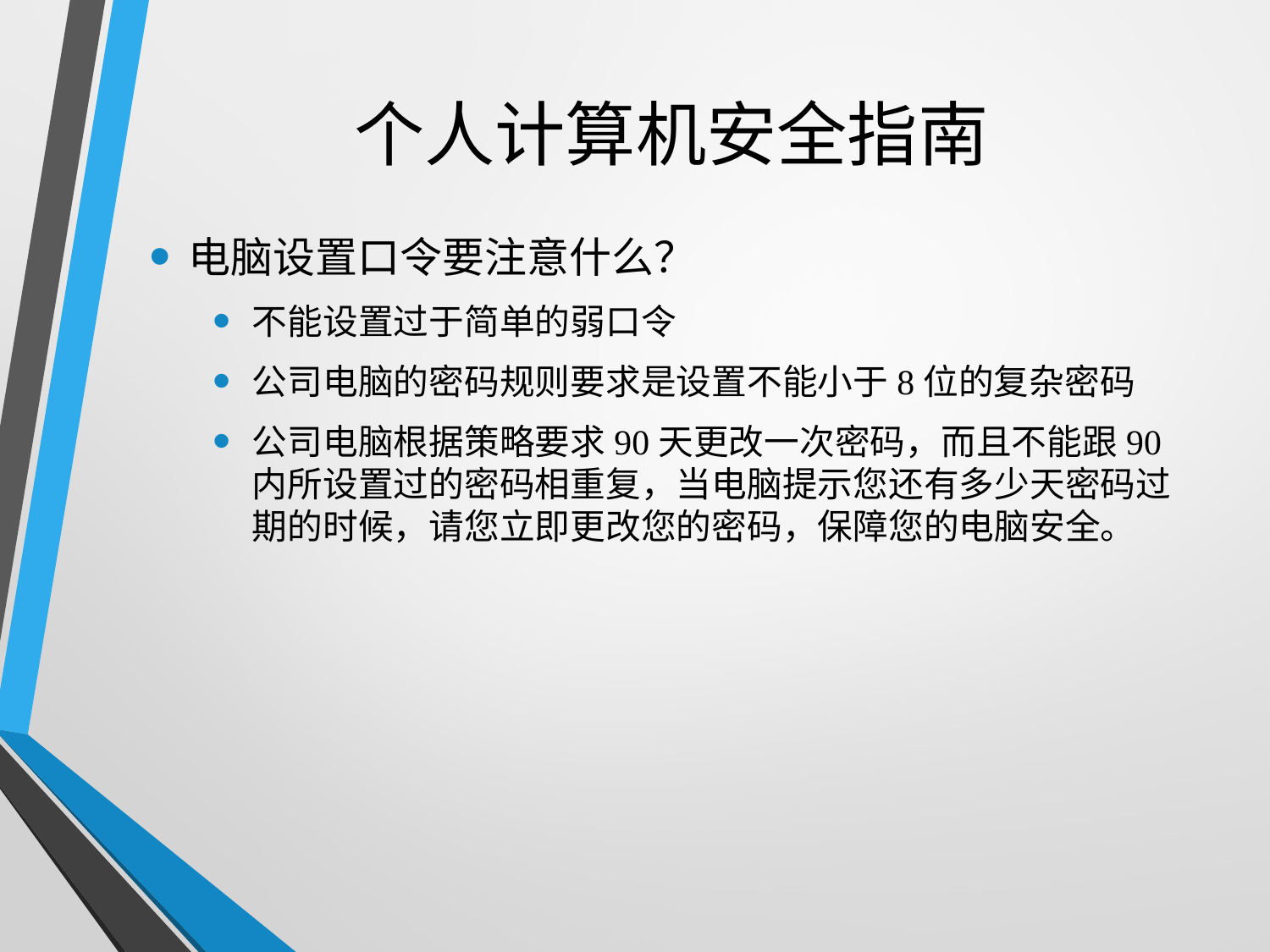

# 个人计算机安全指南
电脑设置口令要注意什么？
不能设置过于简单的弱口令
公司电脑的密码规则要求是设置不能小于8位的复杂密码
公司电脑根据策略要求90天更改一次密码，而且不能跟90内所设置过的密码相重复，当电脑提示您还有多少天密码过期的时候，请您立即更改您的密码，保障您的电脑安全。